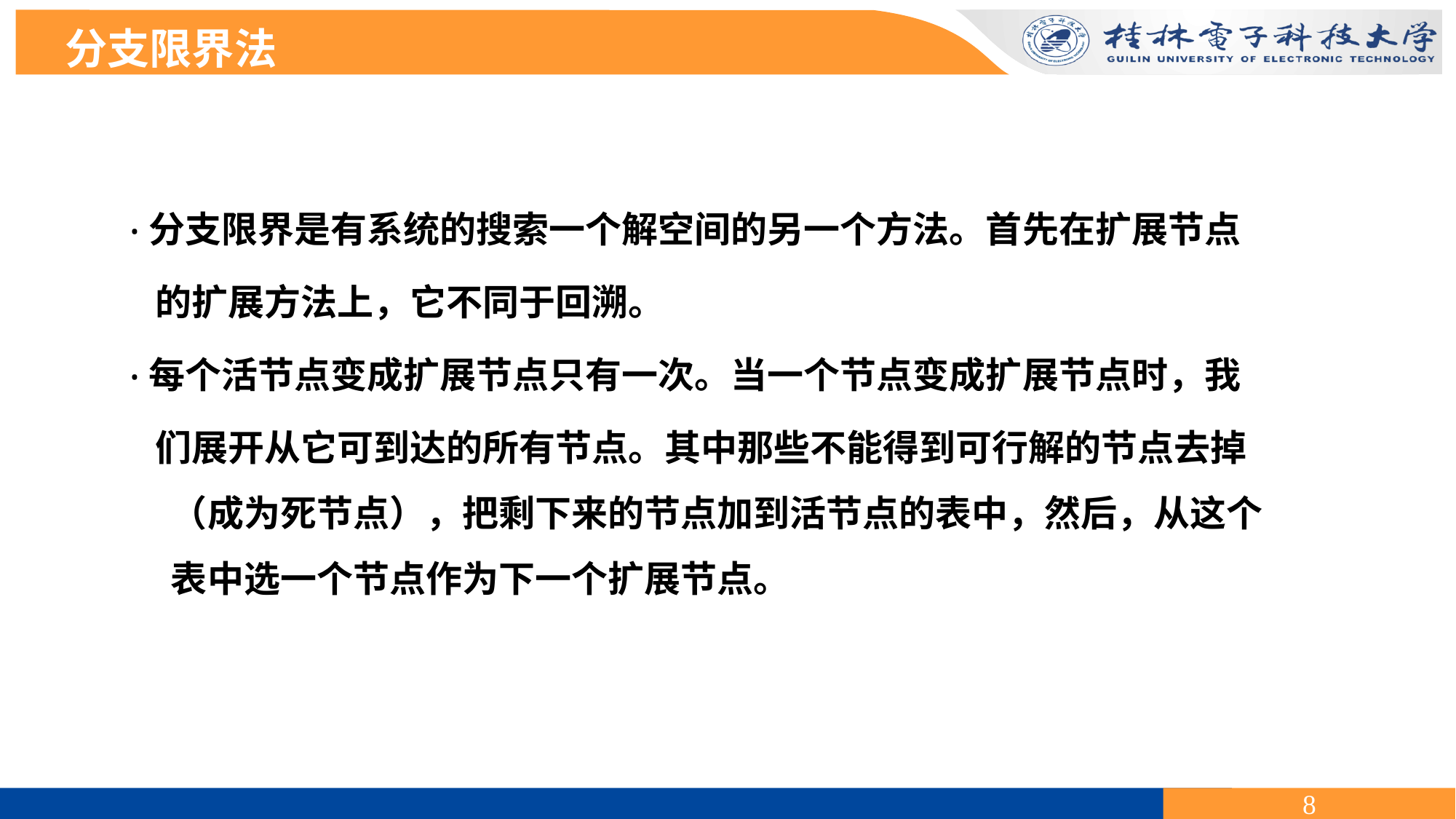

分支限界法
·分支限界是有系统的搜索一个解空间的另一个方法。首先在扩展节点
  的扩展方法上，它不同于回溯。
·每个活节点变成扩展节点只有一次。当一个节点变成扩展节点时，我
  们展开从它可到达的所有节点。其中那些不能得到可行解的节点去掉（成为死节点），把剩下来的节点加到活节点的表中，然后，从这个表中选一个节点作为下一个扩展节点。